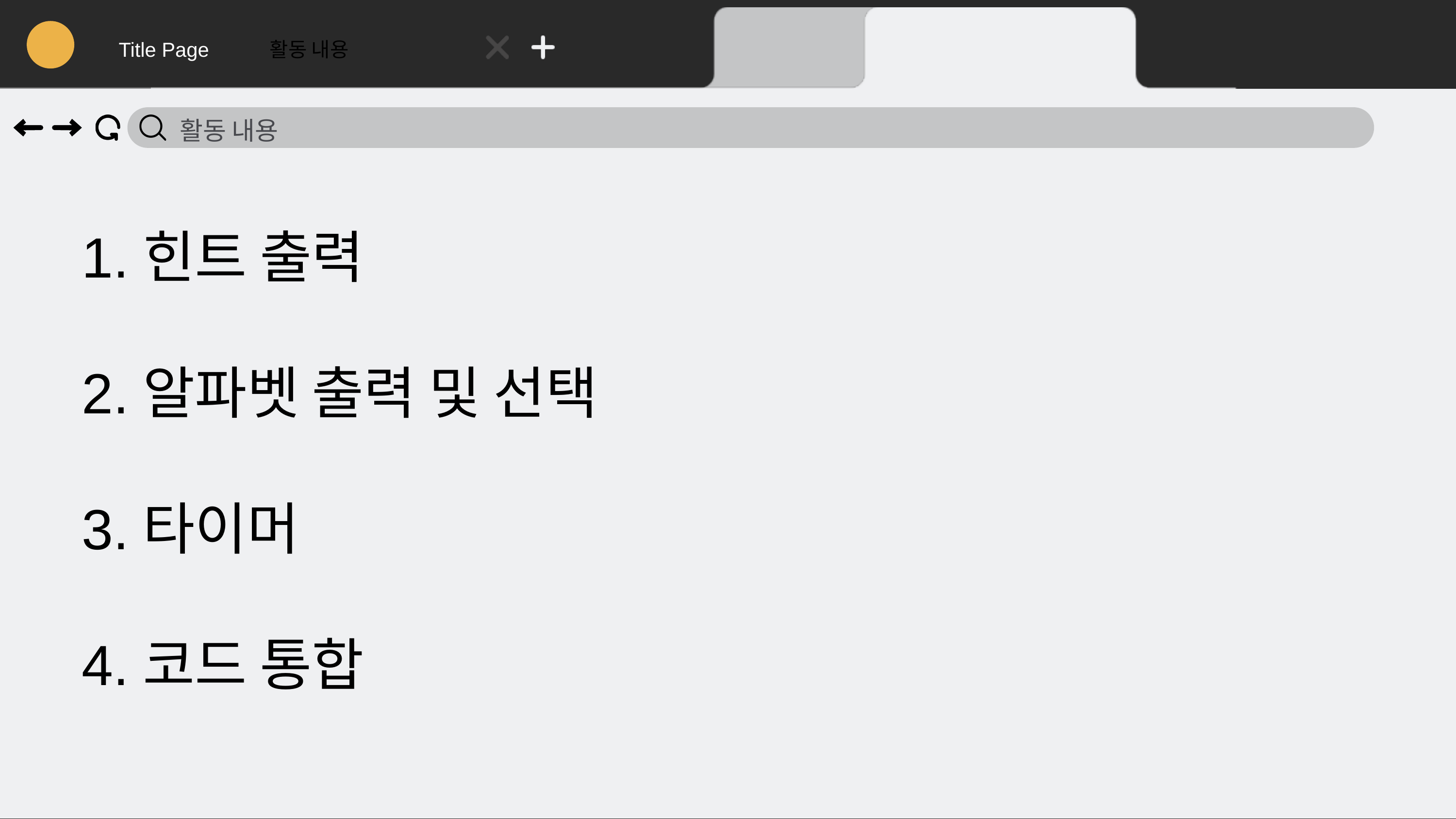

Title Page
활동 내용

활동 내용

1.힌트 출력

2.알파벳 출력 및 선택

3.타이머

4.코드 통합